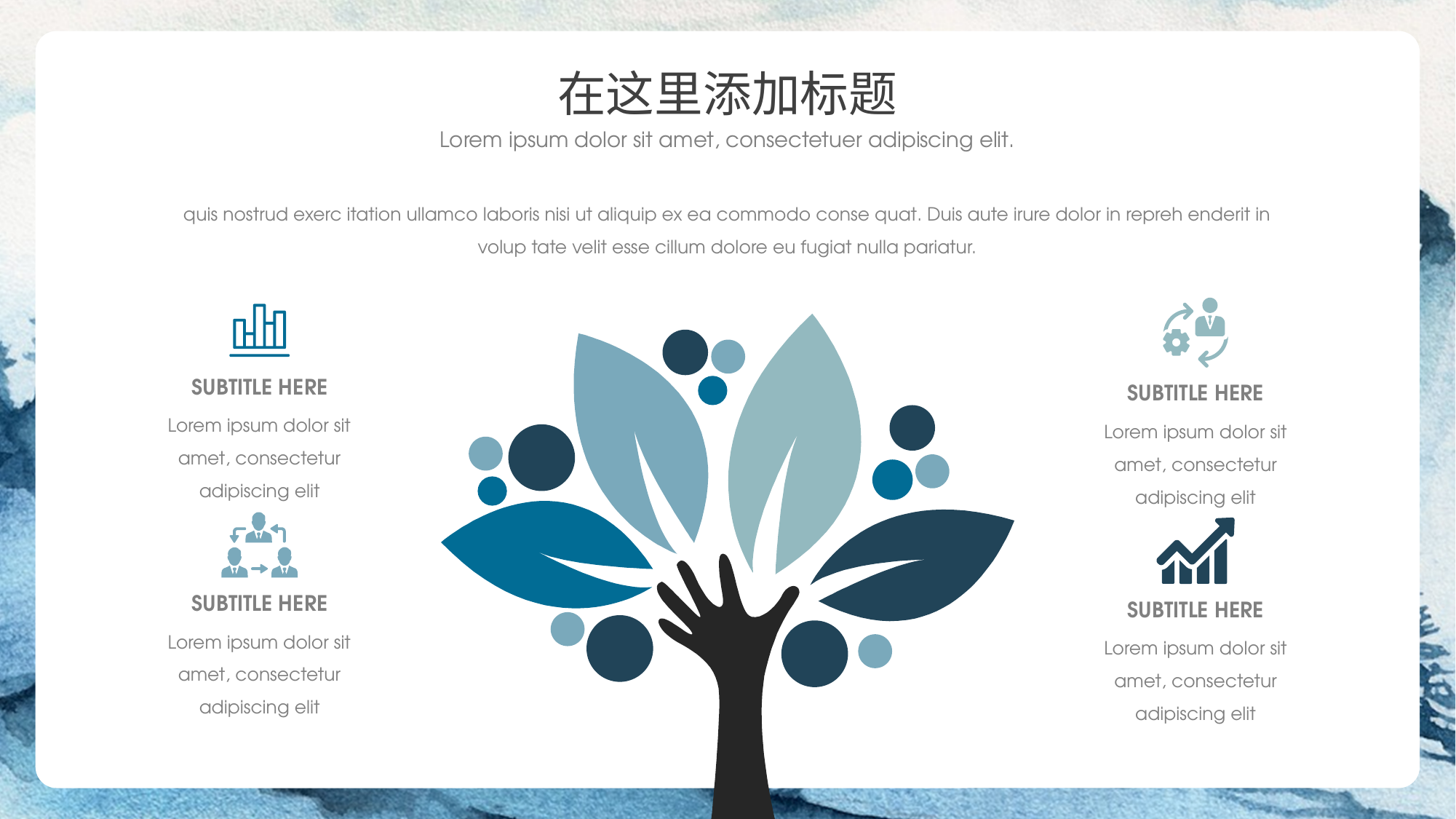

在这里添加标题
Lorem ipsum dolor sit amet, consectetuer adipiscing elit.
quis nostrud exerc itation ullamco laboris nisi ut aliquip ex ea commodo conse quat. Duis aute irure dolor in repreh enderit in volup tate velit esse cillum dolore eu fugiat nulla pariatur.

SUBTITLE HERE
SUBTITLE HERE

Lorem ipsum dolor sit amet, consectetur adipiscing elit
Lorem ipsum dolor sit amet, consectetur adipiscing elit

SUBTITLE HERE
SUBTITLE HERE

Lorem ipsum dolor sit amet, consectetur adipiscing elit

Lorem ipsum dolor sit amet, consectetur adipiscing elit